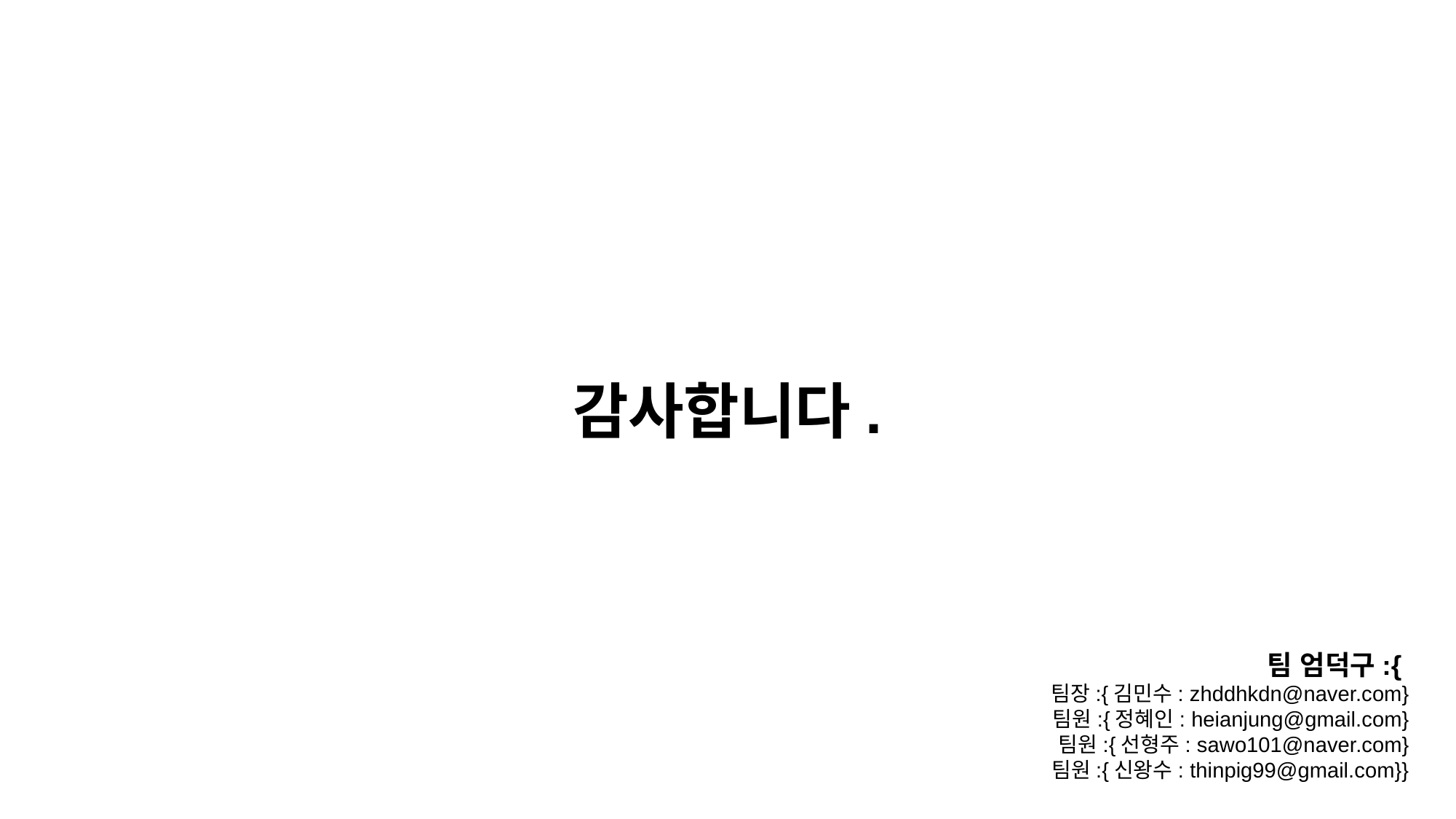

감사합니다.
팀 엄덕구:{
팀장:{김민수: zhddhkdn@naver.com}
팀원:{정혜인: heianjung@gmail.com}
팀원:{선형주: sawo101@naver.com}
팀원:{신왕수: thinpig99@gmail.com}}